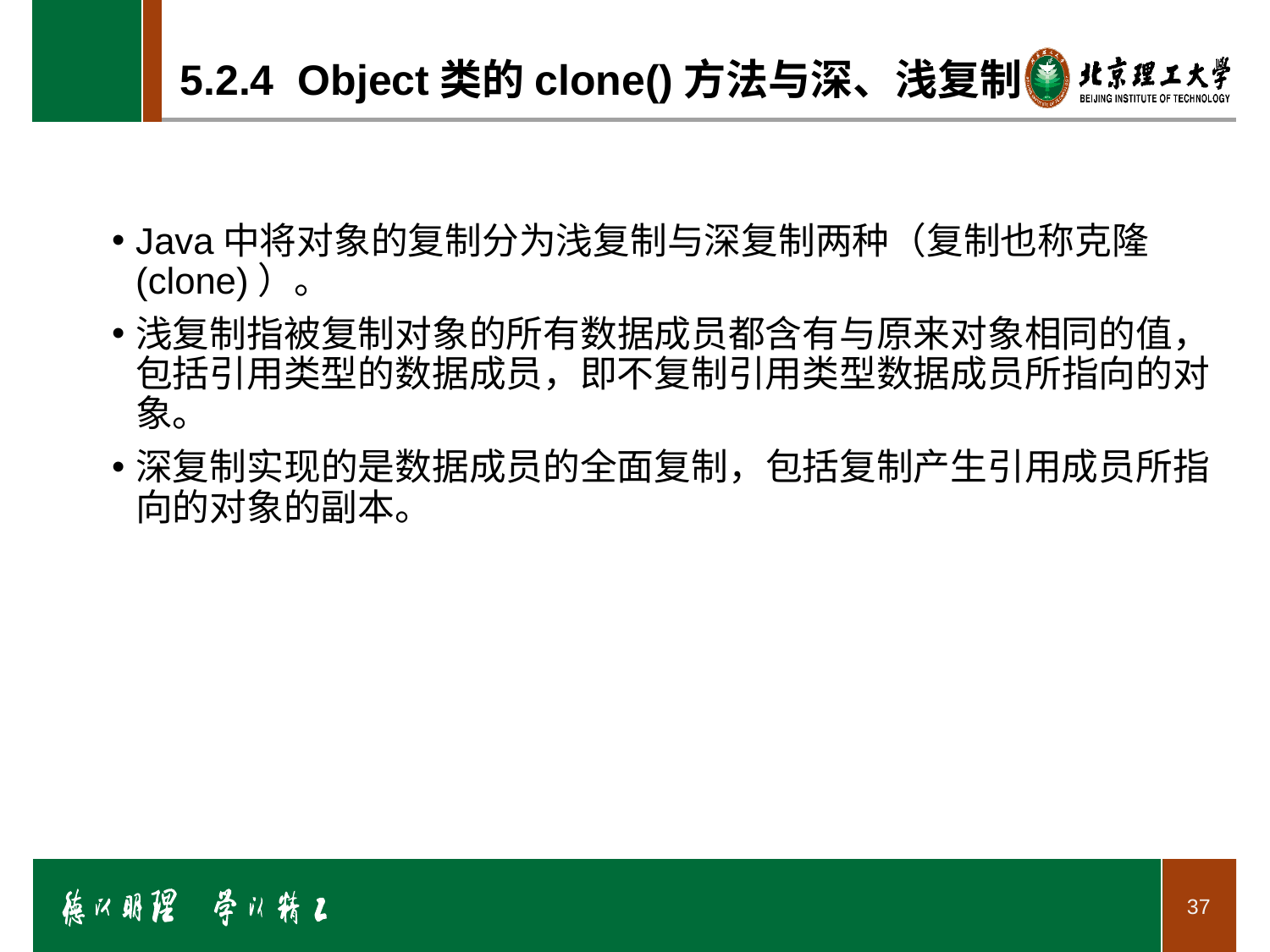

# 5.2.4  Object类的clone()方法与深、浅复制
Java中将对象的复制分为浅复制与深复制两种（复制也称克隆(clone)）。
浅复制指被复制对象的所有数据成员都含有与原来对象相同的值，包括引用类型的数据成员，即不复制引用类型数据成员所指向的对象。
深复制实现的是数据成员的全面复制，包括复制产生引用成员所指向的对象的副本。